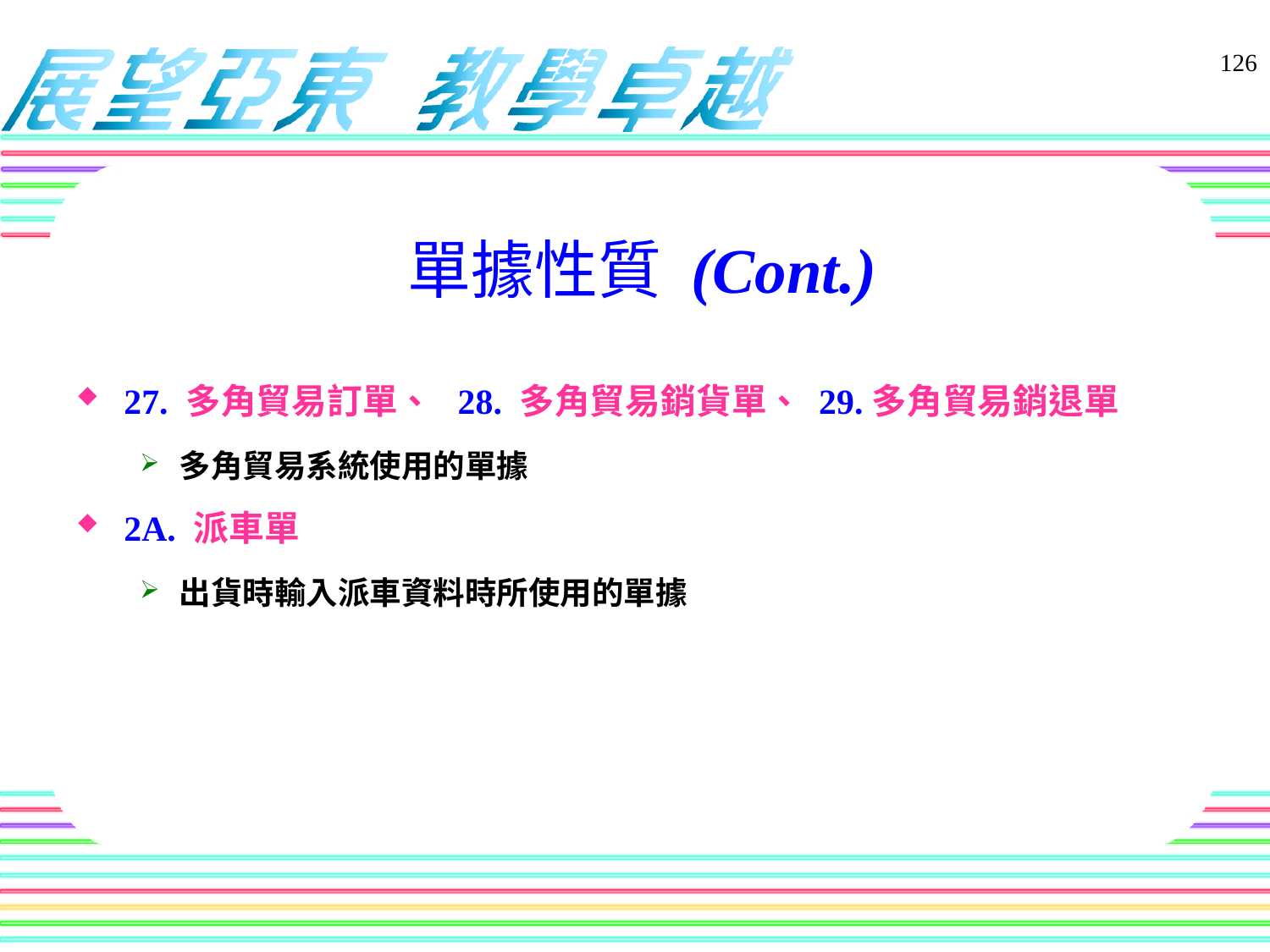

126
# 單據性質 (Cont.)
27. 多角貿易訂單、  28. 多角貿易銷貨單、 29.多角貿易銷退單
多角貿易系統使用的單據
2A. 派車單
出貨時輸入派車資料時所使用的單據